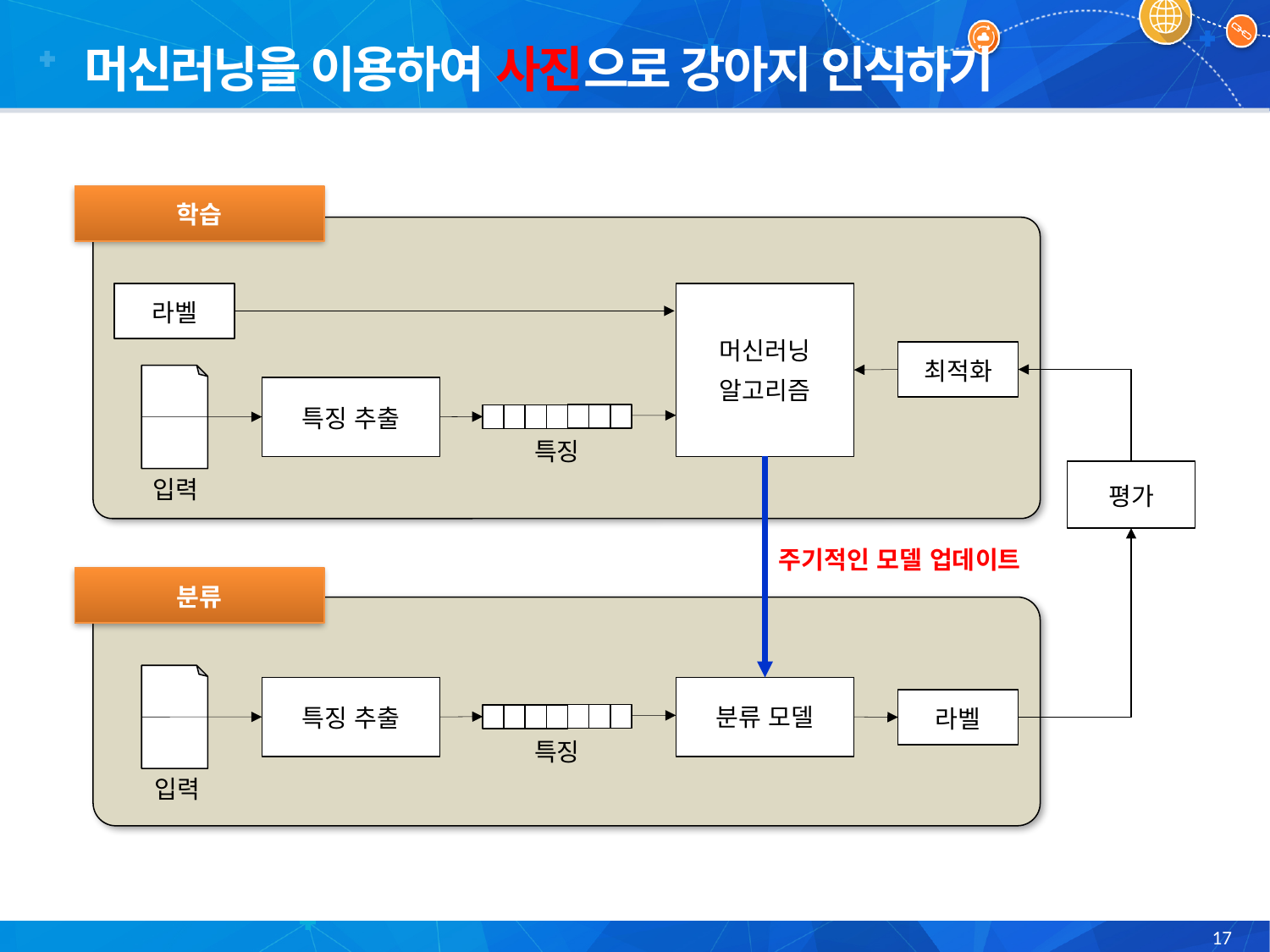

머신러닝을 이용하여 사진으로 강아지 인식하기
학습

라벨
머신러닝
알고리즘
최적화

특징 추출

특징
평가
입력
주기적인 모델 업데이트
분류

특징 추출
분류 모델
라벨

특징
입력